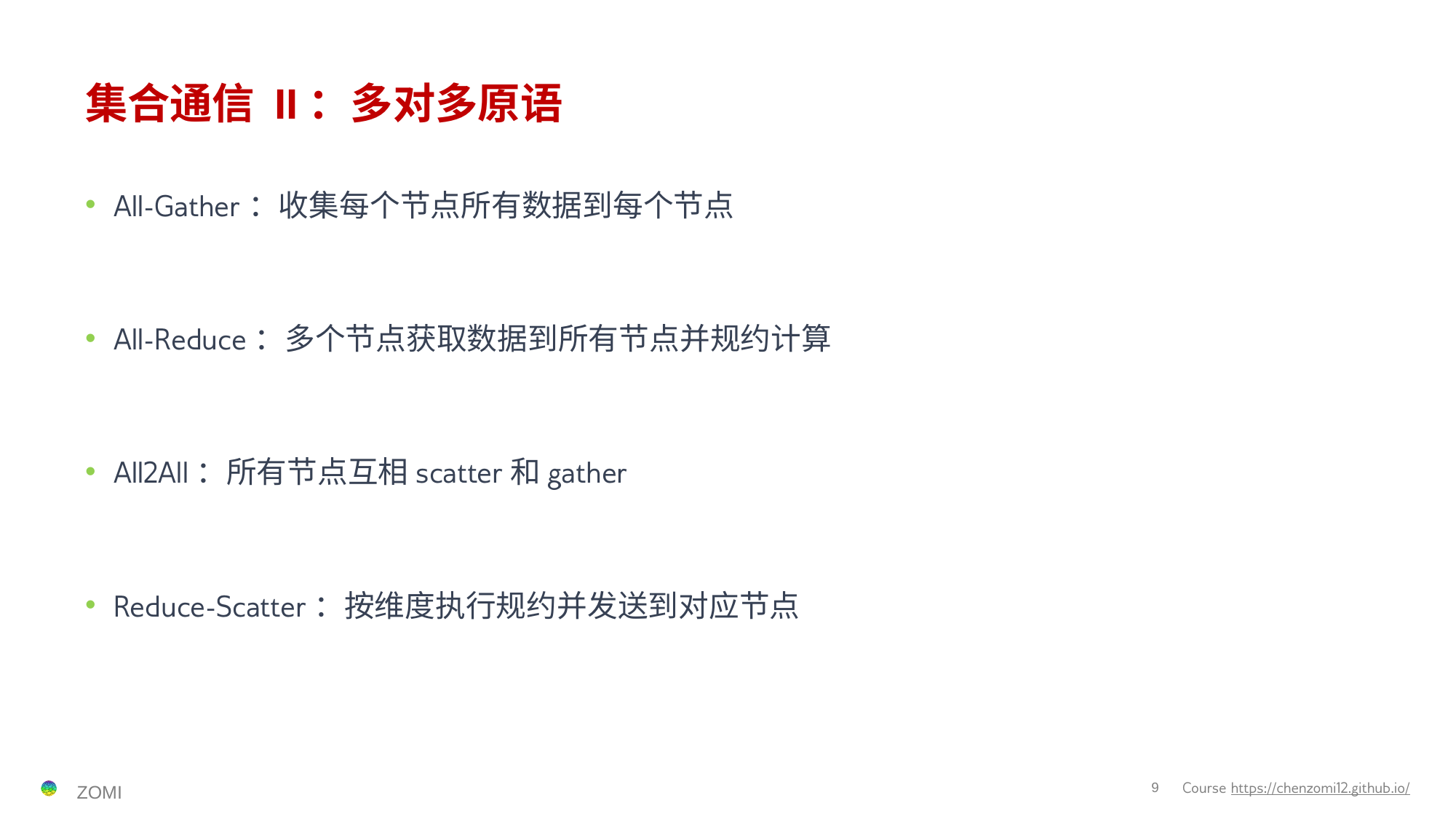

# 集合通信 II：多对多原语
All-Gather：收集每个节点所有数据到每个节点

All-Reduce：多个节点获取数据到所有节点并规约计算

All2All：所有节点互相scatter和gather

Reduce-Scatter：按维度执行规约并发送到对应节点